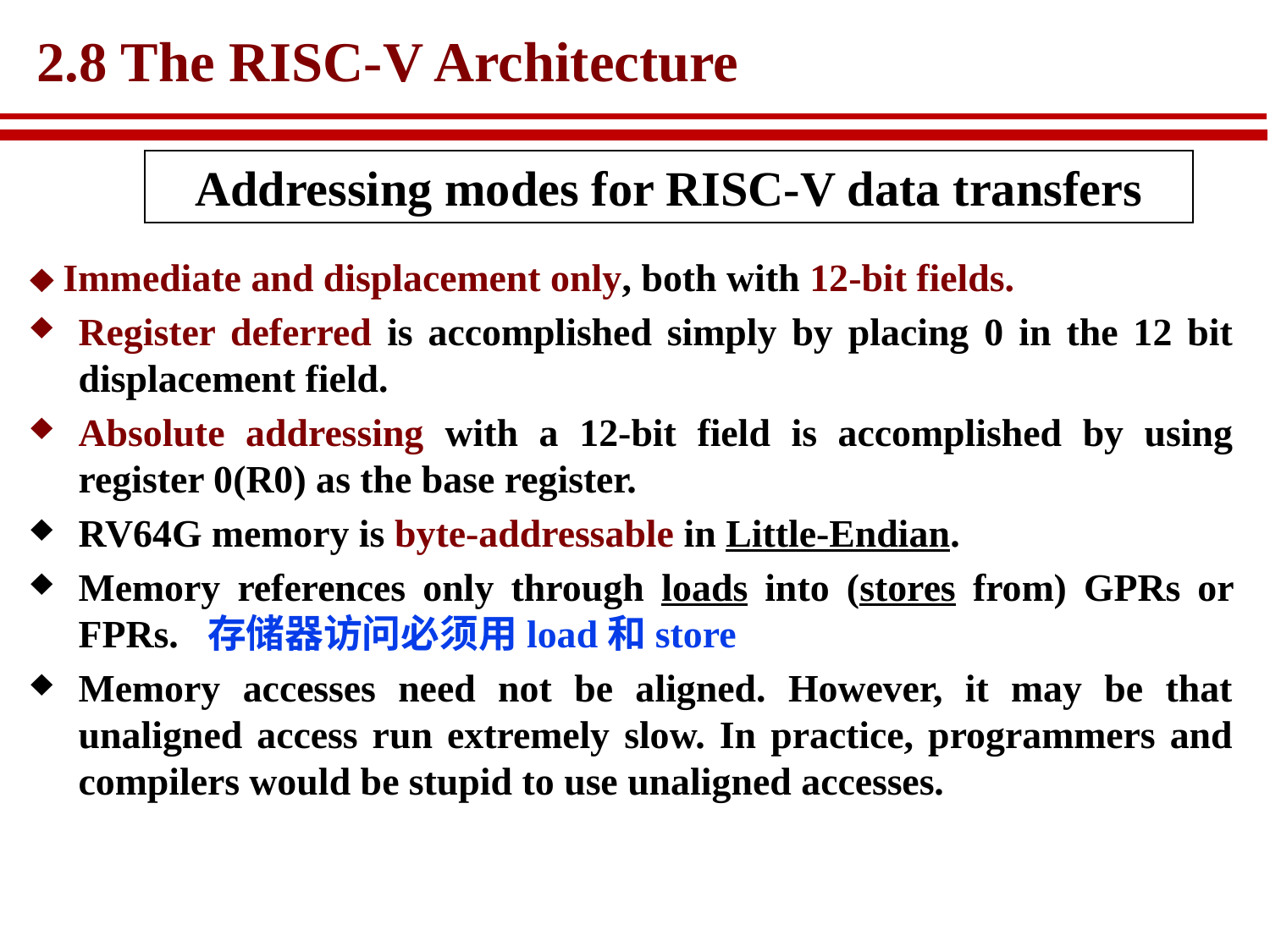

# 2.8 The RISC-V Architecture
Addressing modes for RISC-V data transfers
♦ Immediate and displacement only, both with 12-bit fields.
Register deferred is accomplished simply by placing 0 in the 12 bit displacement field.
Absolute addressing with a 12-bit field is accomplished by using register 0(R0) as the base register.
RV64G memory is byte-addressable in Little-Endian.
Memory references only through loads into (stores from) GPRs or FPRs.  存储器访问必须用load和store
Memory accesses need not be aligned. However, it may be that unaligned access run extremely slow. In practice, programmers and compilers would be stupid to use unaligned accesses.